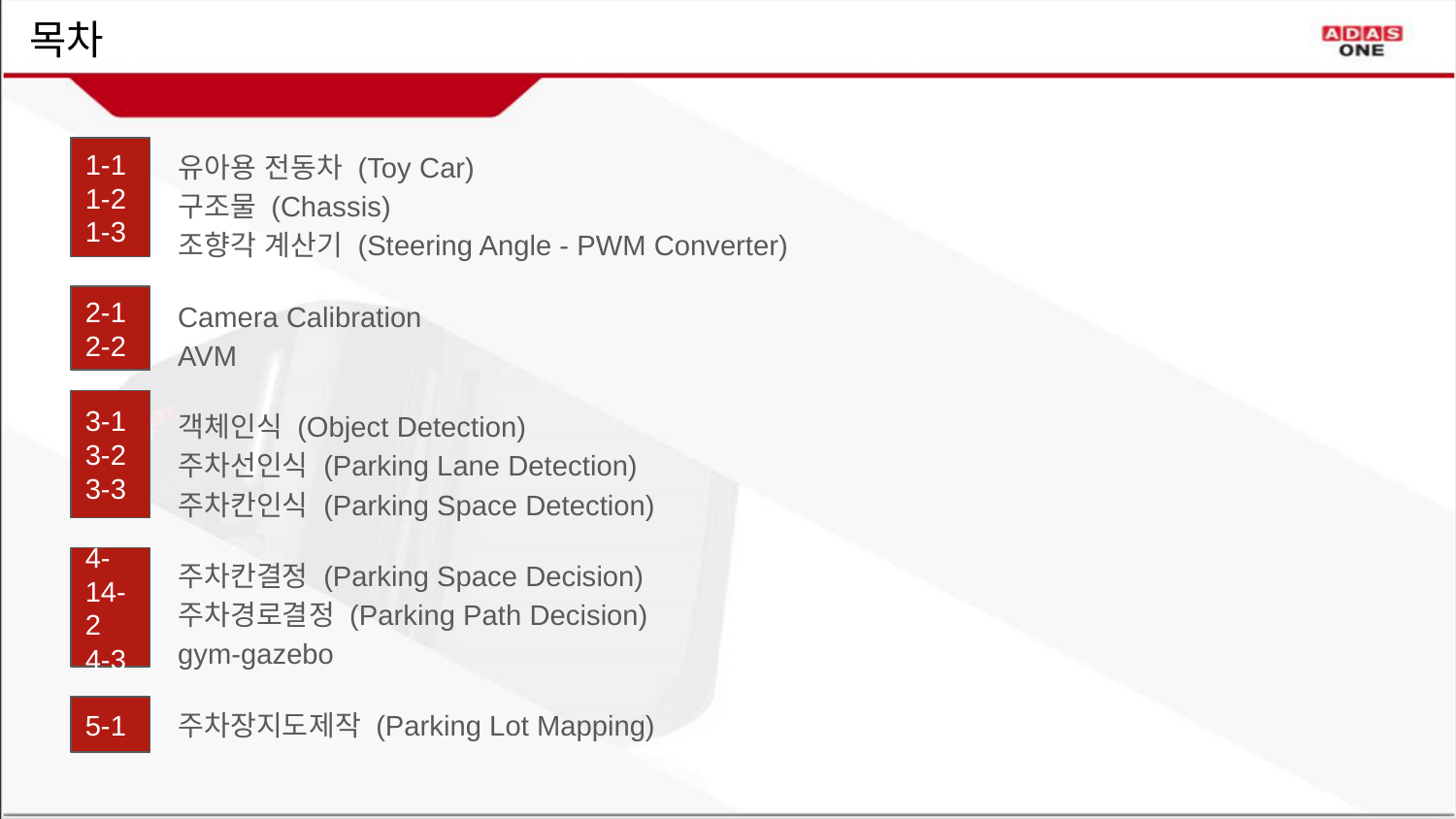

# 목차

유아용 전동차 (Toy Car)
구조물 (Chassis)
조향각 계산기 (Steering Angle - PWM Converter)
Camera Calibration
AVM
객체인식 (Object Detection)
주차선인식 (Parking Lane Detection)
주차칸인식 (Parking Space Detection)
주차칸결정 (Parking Space Decision)
주차경로결정 (Parking Path Decision)
gym-gazebo
주차장지도제작 (Parking Lot Mapping)
1-1
1-2
1-3
2-1
2-2
3-1
3-2
3-3
4-14-2
4-3
5-1